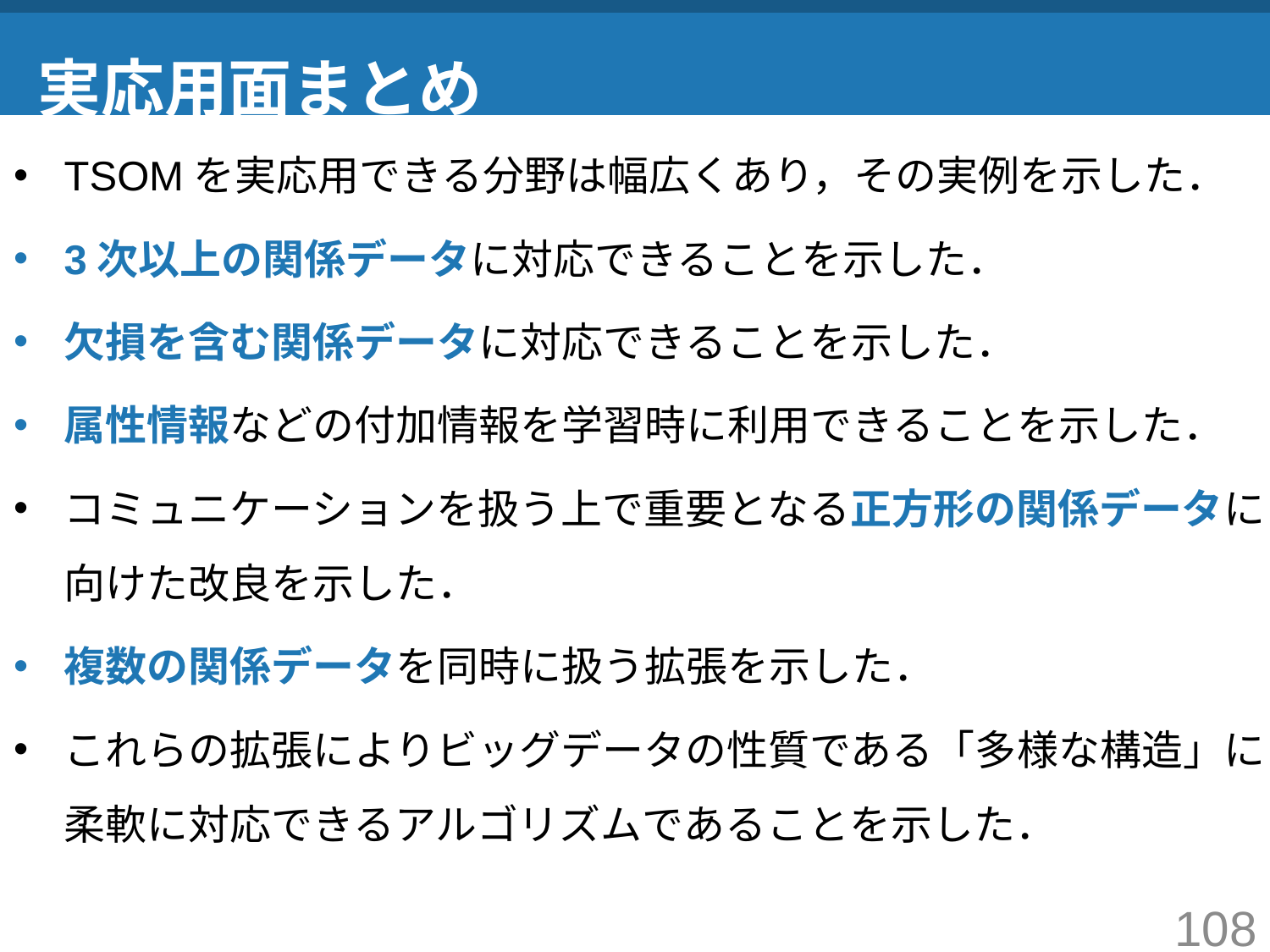

# 実応用面まとめ
TSOMを実応用できる分野は幅広くあり，その実例を示した．
3次以上の関係データに対応できることを示した．
欠損を含む関係データに対応できることを示した．
属性情報などの付加情報を学習時に利用できることを示した．
コミュニケーションを扱う上で重要となる正方形の関係データに向けた改良を示した．
複数の関係データを同時に扱う拡張を示した．
これらの拡張によりビッグデータの性質である「多様な構造」に
柔軟に対応できるアルゴリズムであることを示した．
108